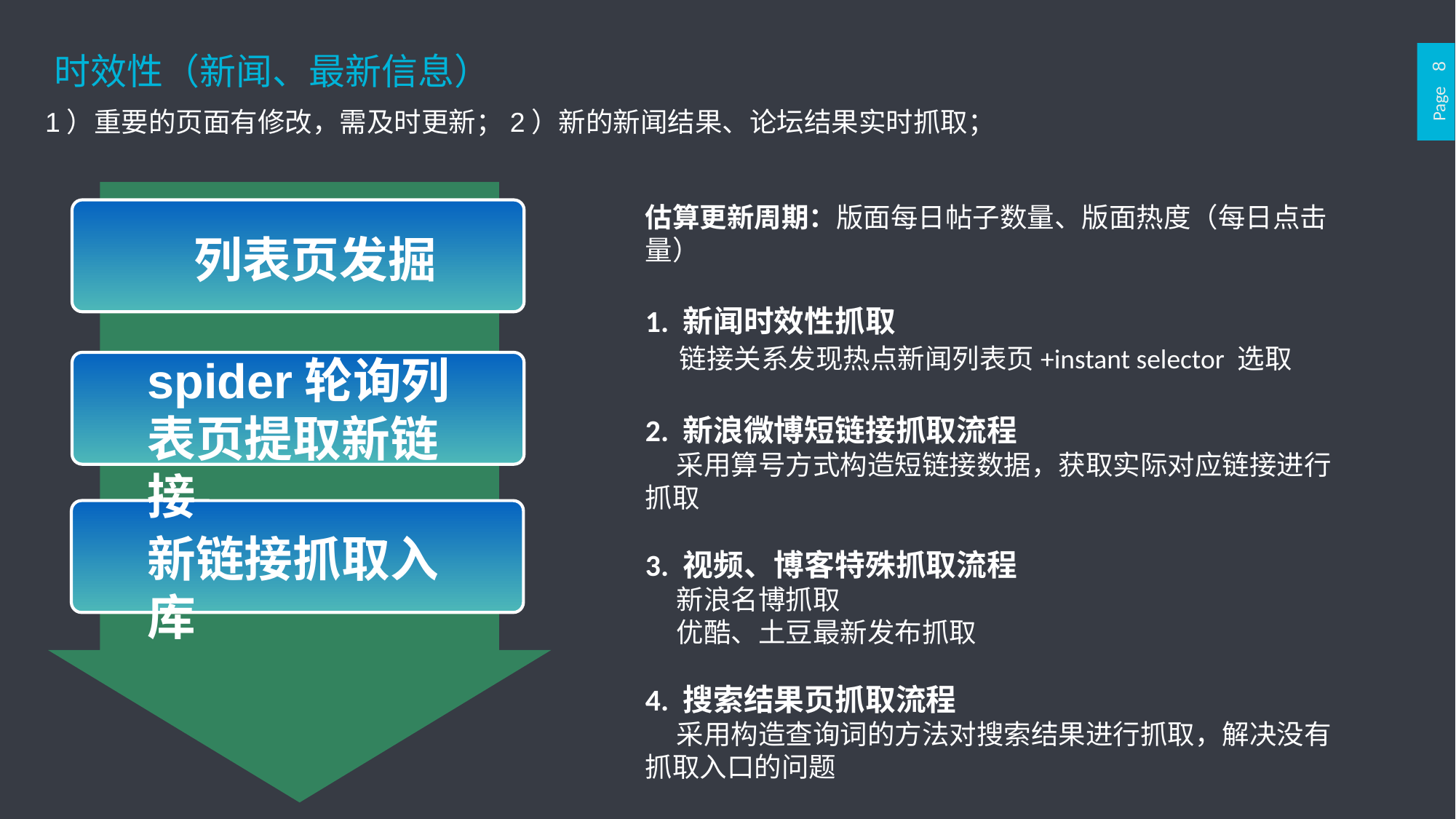

时效性（新闻、最新信息）

Page   8
1）重要的页面有修改，需及时更新；2）新的新闻结果、论坛结果实时抓取；

列表页发掘

spider轮询列表页提取新链接

新链接抓取入库
估算更新周期：版面每日帖子数量、版面热度（每日点击量）

1. 新闻时效性抓取
    链接关系发现热点新闻列表页+instant selector 选取

2. 新浪微博短链接抓取流程
    采用算号方式构造短链接数据，获取实际对应链接进行抓取

3. 视频、博客特殊抓取流程
    新浪名博抓取
    优酷、土豆最新发布抓取

4. 搜索结果页抓取流程
    采用构造查询词的方法对搜索结果进行抓取，解决没有抓取入口的问题